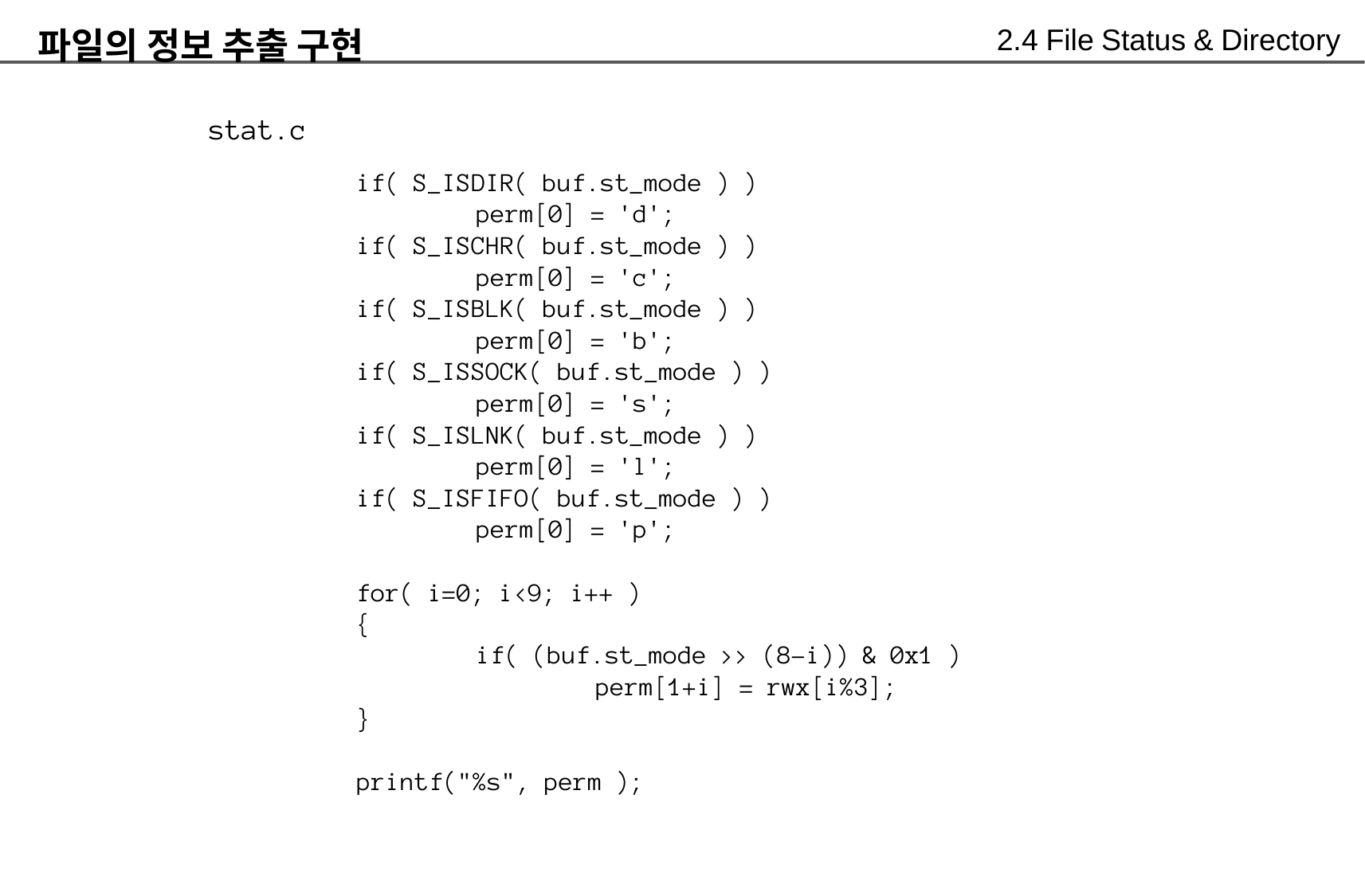

파일의 정보 추출 구현

	stat.c

		if(  S_ISDIR(  buf.st_mode  )  )
			perm[0]  =  'd';
		if(  S_ISCHR(  buf.st_mode  )  )
			perm[0]  =  'c';
		if(  S_ISBLK(  buf.st_mode  )  )
			perm[0]  =  'b';
		if(  S_ISSOCK(  buf.st_mode  )  )
			perm[0]  =  's';
		if(  S_ISLNK(  buf.st_mode  )  )
			perm[0]  =  'l';
		if(  S_ISFIFO(  buf.st_mode  )  )
			perm[0]  =  'p';

		for(  i=0;  i<9;  i++  )
		{
			if(  (buf.st_mode  >>  (8-i))  &  0x1  )
				perm[1+i]  =  rwx[i%3];
		}

		printf("%s",  perm  );
2.4 File Status & Directory